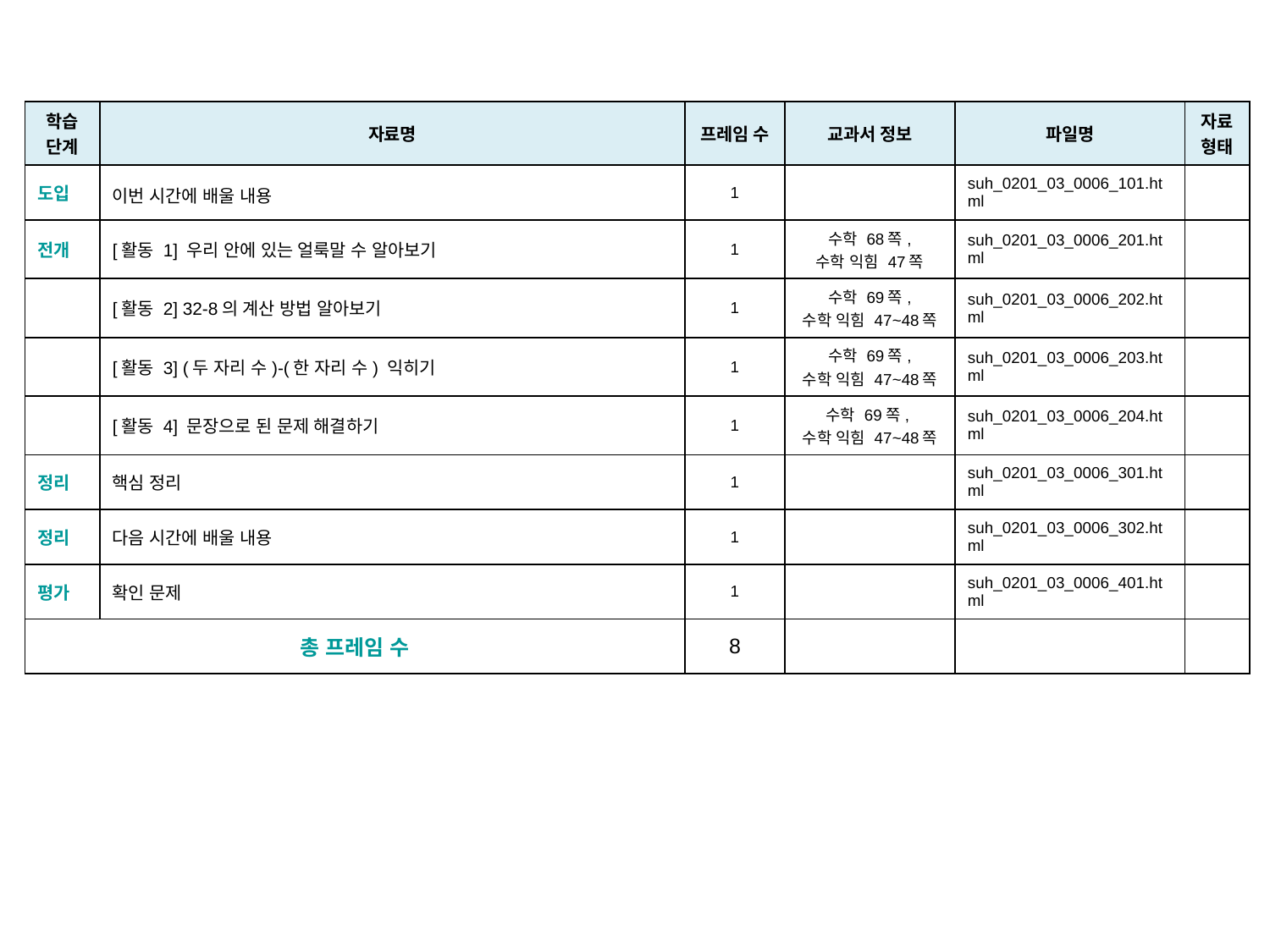

| 학습 단계 | 자료명 | 프레임 수 | 교과서 정보 | 파일명 | 자료 형태 |
| --- | --- | --- | --- | --- | --- |
| 도입 | 이번 시간에 배울 내용 | 1 |  | suh\_0201\_03\_0006\_101.html |  |
| 전개 | [활동 1] 우리 안에 있는 얼룩말 수 알아보기 | 1 | 수학 68쪽, 수학 익힘 47쪽 | suh\_0201\_03\_0006\_201.html |  |
|  | [활동 2] 32-8의 계산 방법 알아보기 | 1 | 수학 69쪽, 수학 익힘 47~48쪽 | suh\_0201\_03\_0006\_202.html |  |
|  | [활동 3] (두 자리 수)-(한 자리 수) 익히기 | 1 | 수학 69쪽, 수학 익힘 47~48쪽 | suh\_0201\_03\_0006\_203.html |  |
|  | [활동 4] 문장으로 된 문제 해결하기 | 1 | 수학 69쪽, 수학 익힘 47~48쪽 | suh\_0201\_03\_0006\_204.html |  |
| 정리 | 핵심 정리 | 1 |  | suh\_0201\_03\_0006\_301.html |  |
| 정리 | 다음 시간에 배울 내용 | 1 |  | suh\_0201\_03\_0006\_302.html |  |
| 평가 | 확인 문제 | 1 |  | suh\_0201\_03\_0006\_401.html |  |
| 총 프레임 수 |  | 8 |  |  |  |